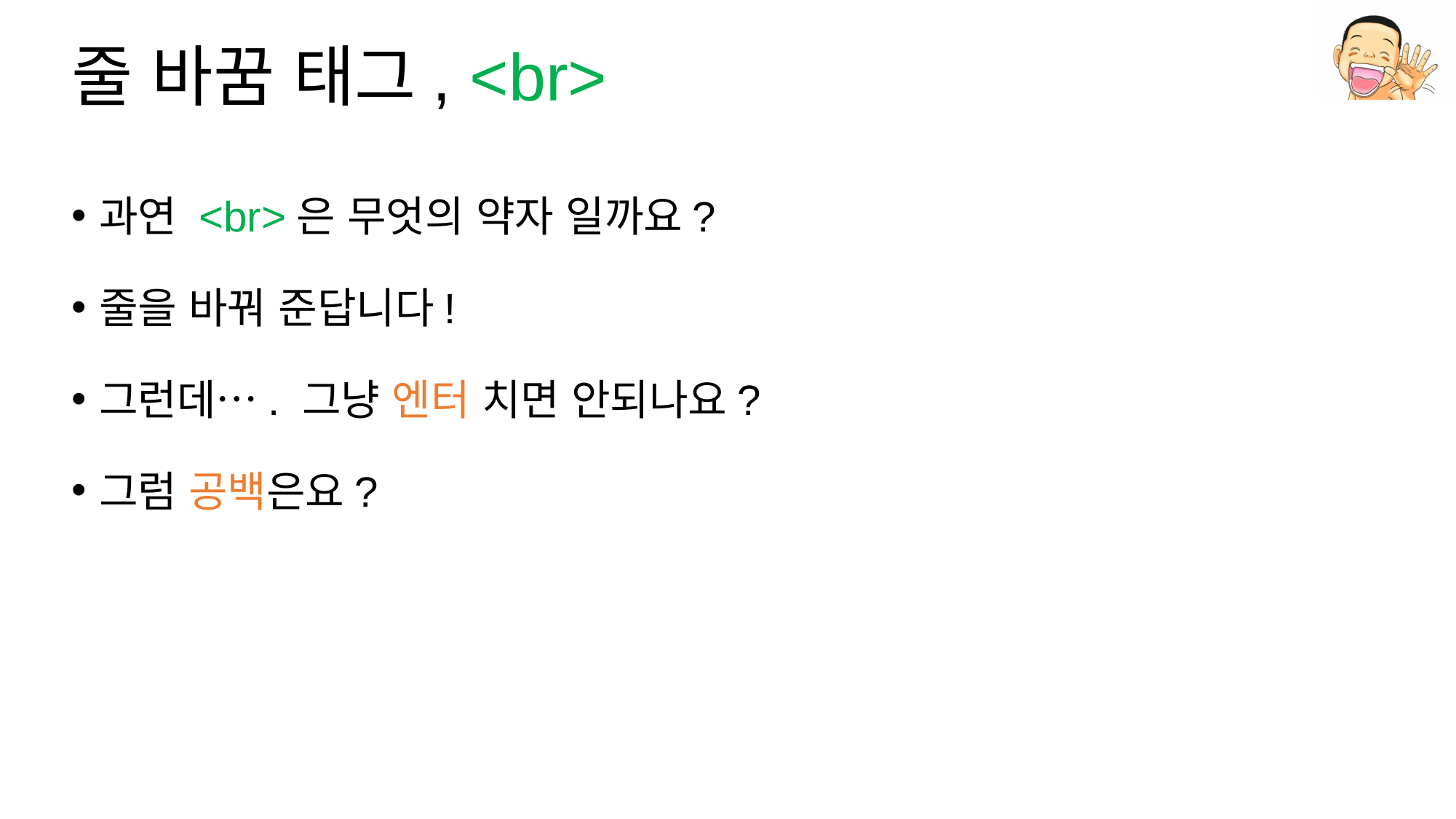

# 줄 바꿈 태그, <br>
과연 <br>은 무엇의 약자 일까요?
줄을 바꿔 준답니다!
그런데…. 그냥 엔터 치면 안되나요?
그럼 공백은요?